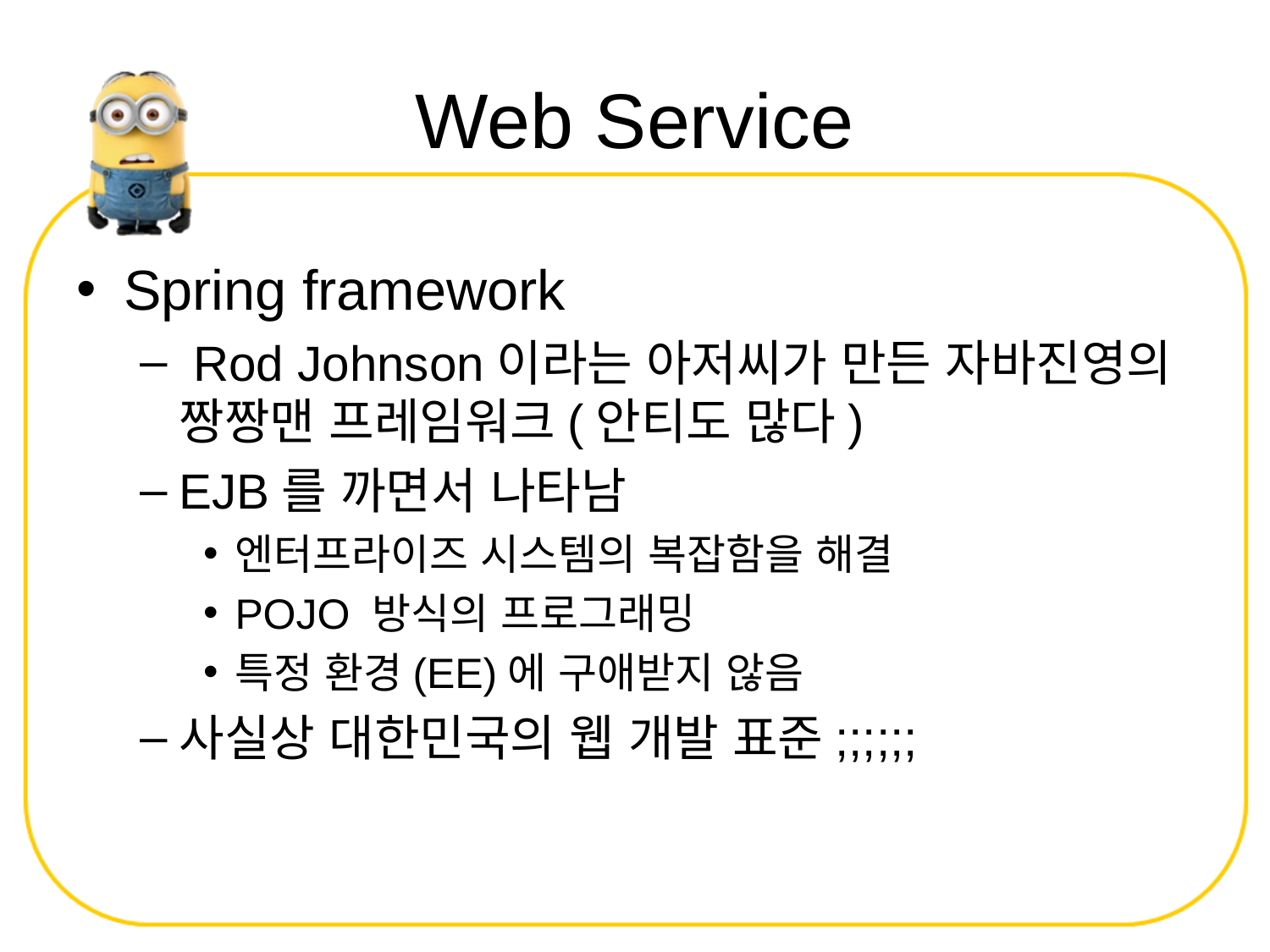

# Web Service
Spring framework
 Rod Johnson이라는 아저씨가 만든 자바진영의 짱짱맨 프레임워크(안티도 많다)
EJB를 까면서 나타남
엔터프라이즈 시스템의 복잡함을 해결
POJO 방식의 프로그래밍
특정 환경(EE)에 구애받지 않음
사실상 대한민국의 웹 개발 표준;;;;;;